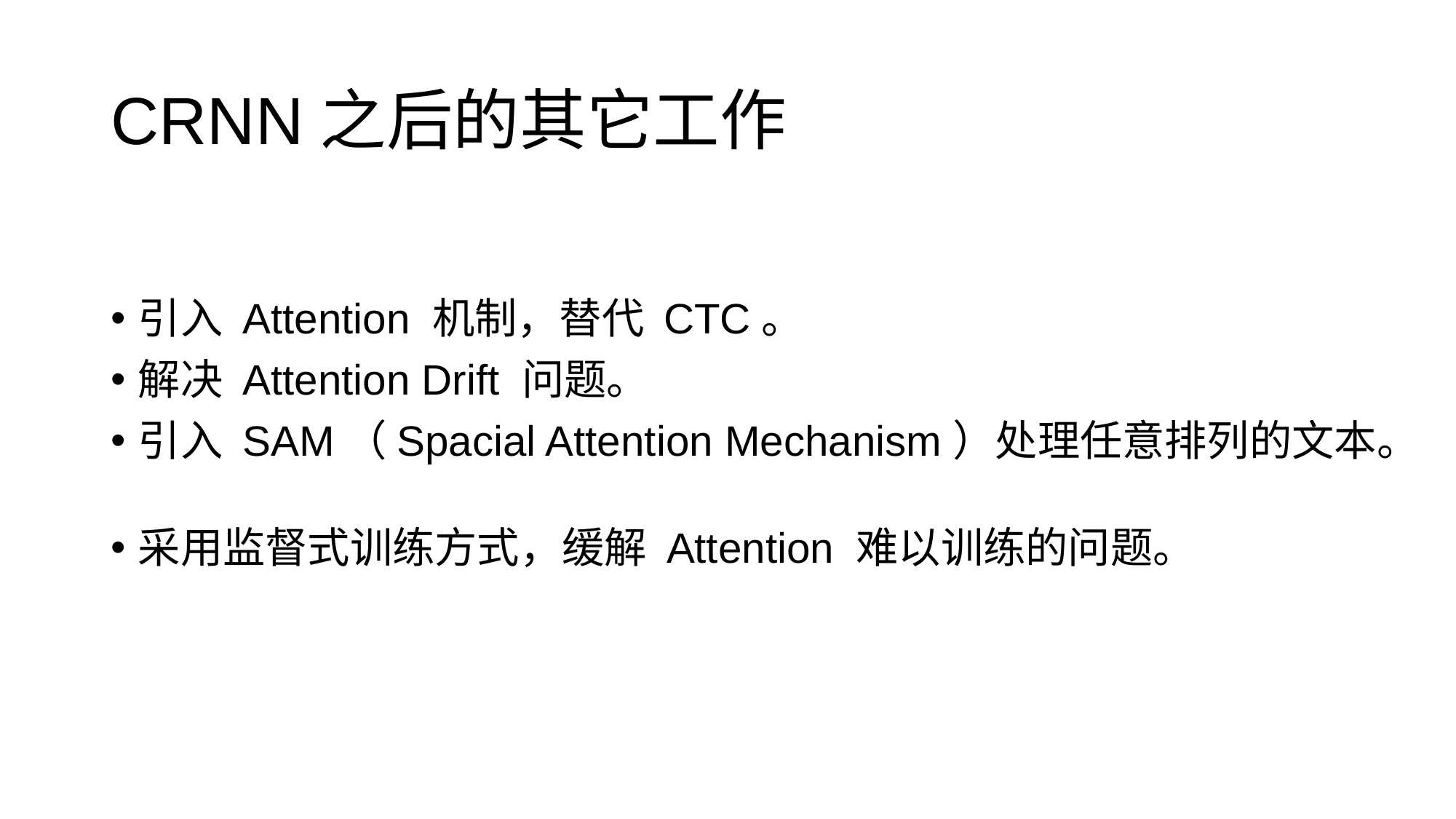

# CRNN之后的其它工作
引入 Attention 机制，替代 CTC。
解决 Attention Drift 问题。
引入 SAM（Spacial Attention Mechanism）处理任意排列的文本。
采用监督式训练方式，缓解 Attention 难以训练的问题。